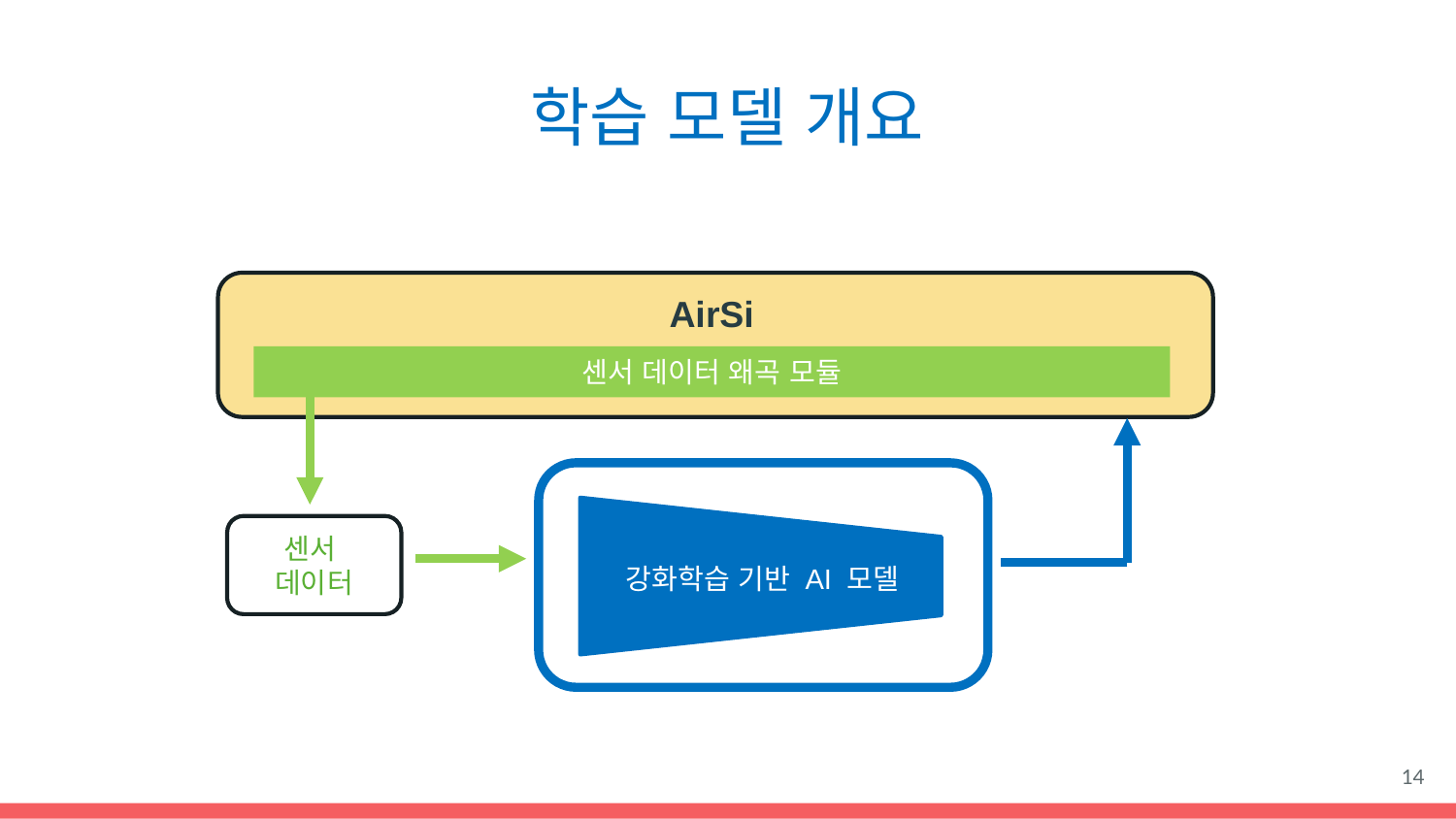

학습 모델 개요

AirSim
센서 데이터 왜곡 모듈

센서
데이터
특징 점
추출
제어 정책

강화학습 기반 AI 모델
14